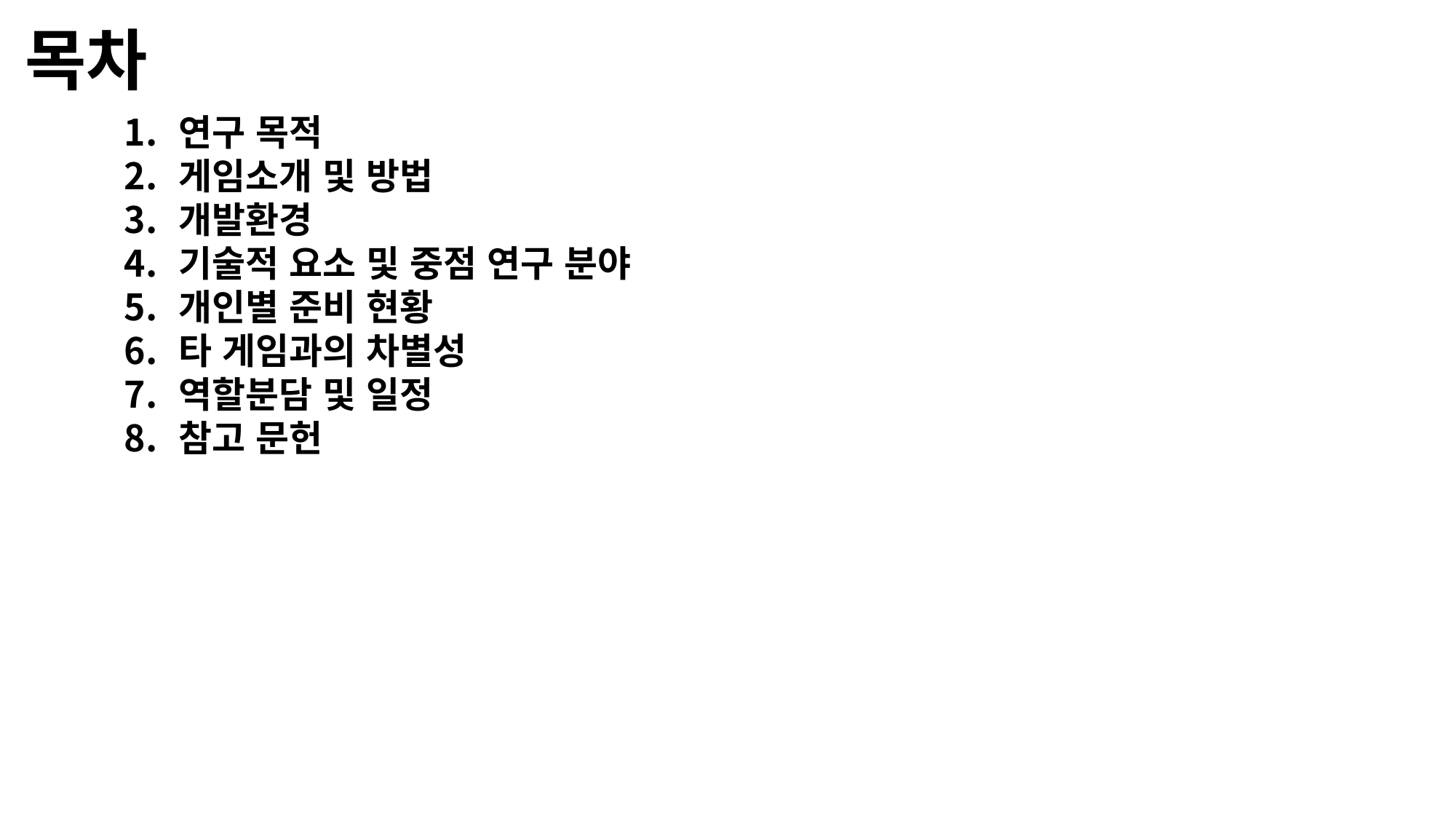

목차
연구 목적
게임소개 및 방법
개발환경
기술적 요소 및 중점 연구 분야
개인별 준비 현황
타 게임과의 차별성
역할분담 및 일정
참고 문헌